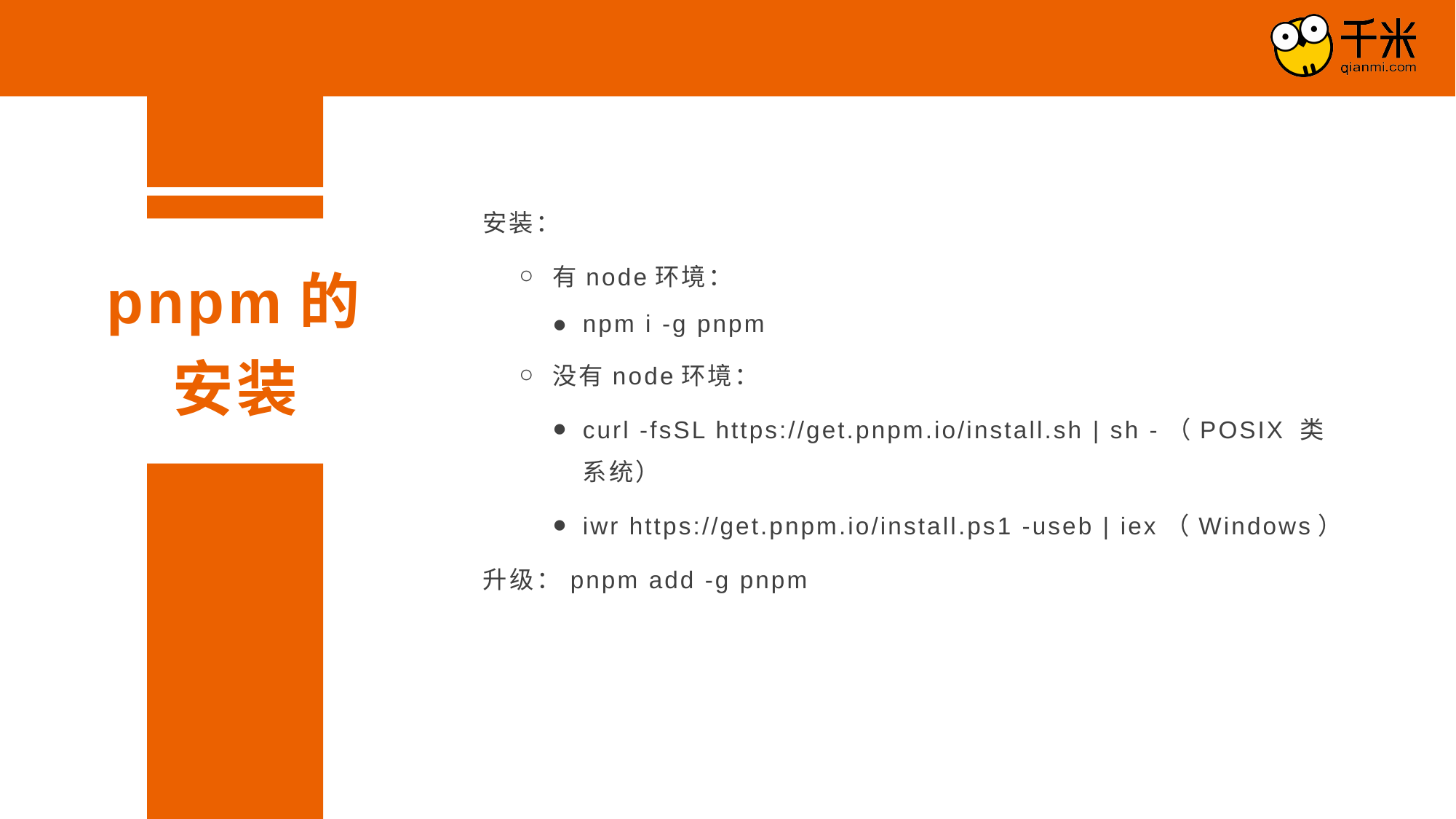

安装：
有node环境：
npm i -g pnpm
没有node环境：
curl -fsSL https://get.pnpm.io/install.sh | sh -（POSIX 类系统）
iwr https://get.pnpm.io/install.ps1 -useb | iex（Windows）
升级：pnpm add -g pnpm

pnpm的安装